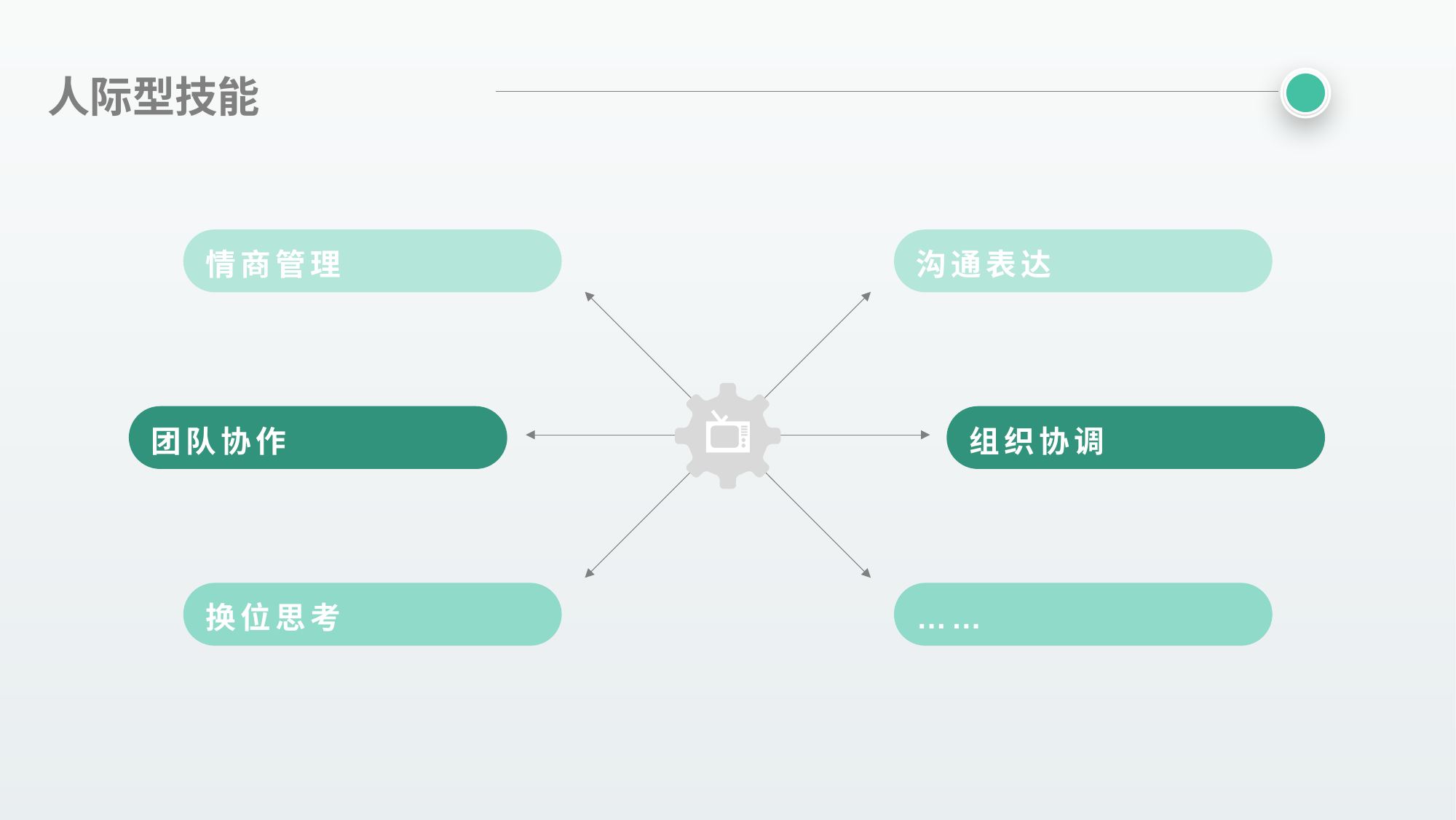

人际型技能

情商管理
沟通表达

团队协作
组织协调

换位思考
……